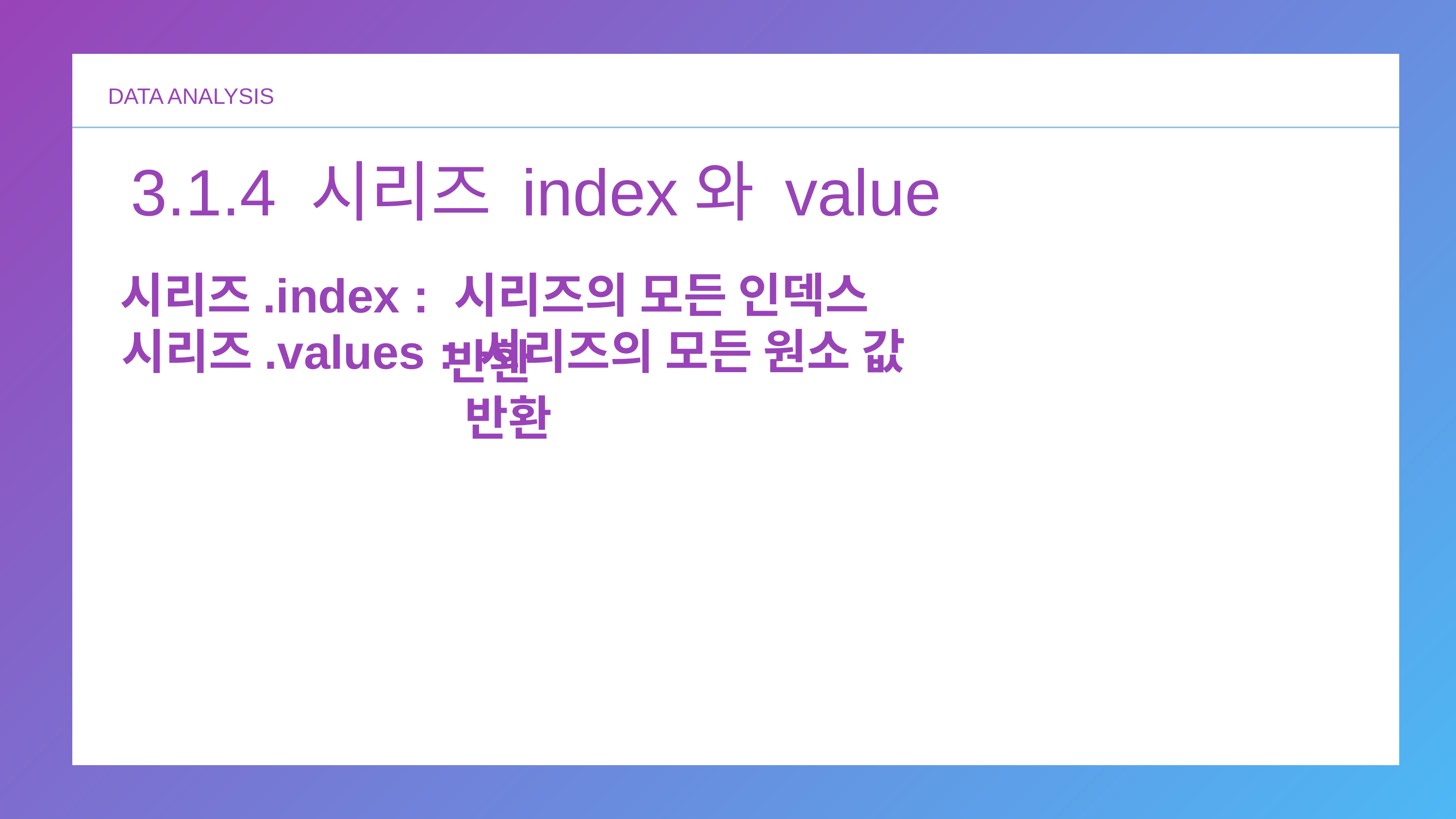

DATA ANALYSIS

3.1.4 시리즈 index와 value
시리즈.index : 시리즈의 모든 인덱스 반환
시리즈.values : 시리즈의 모든 원소 값 반환